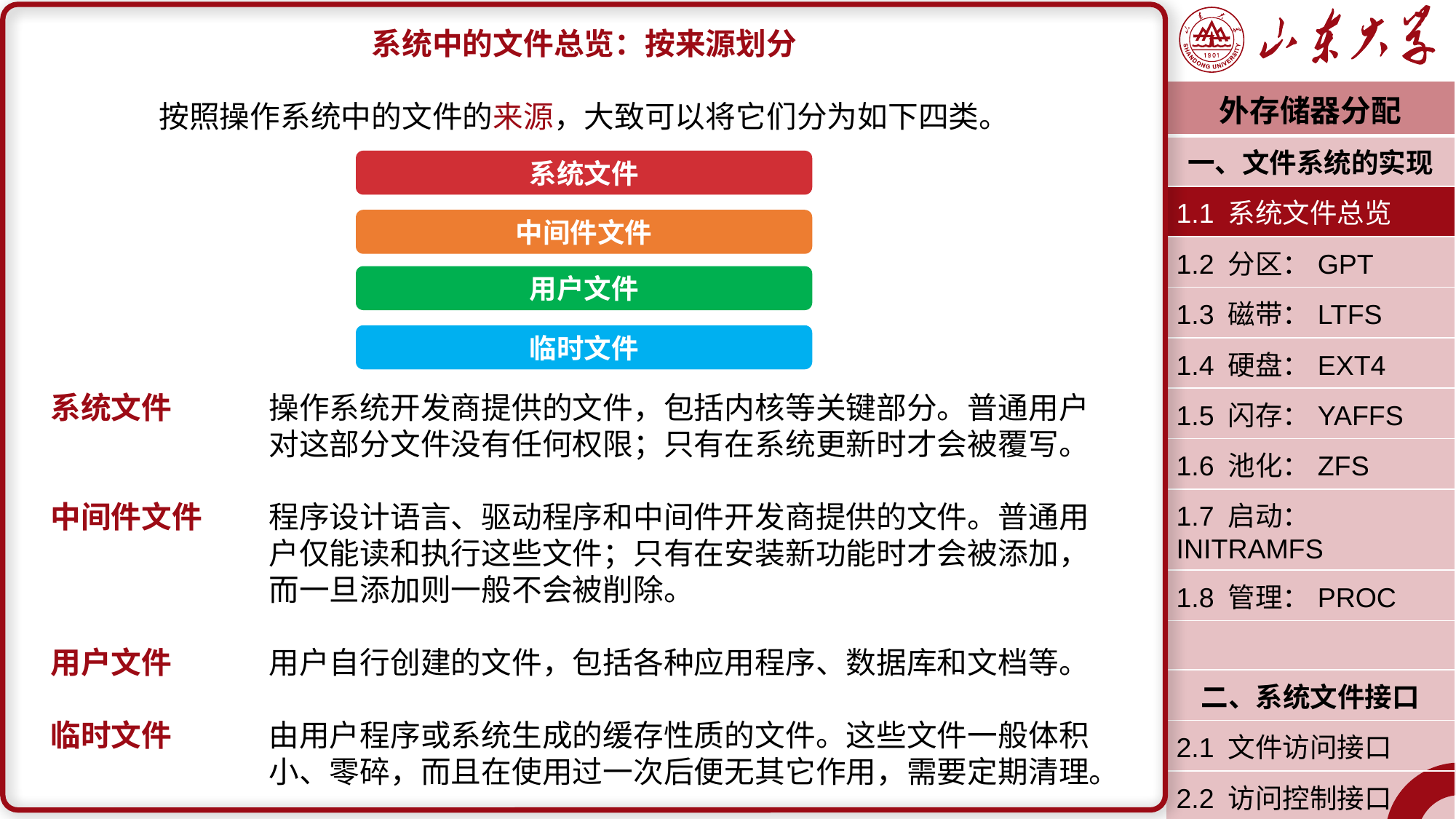

系统中的文件总览：按来源划分

按照操作系统中的文件的来源，大致可以将它们分为如下四类。

系统文件	操作系统开发商提供的文件，包括内核等关键部分。普通用户		对这部分文件没有任何权限；只有在系统更新时才会被覆写。

中间件文件	程序设计语言、驱动程序和中间件开发商提供的文件。普通用		户仅能读和执行这些文件；只有在安装新功能时才会被添加，		而一旦添加则一般不会被削除。

用户文件	用户自行创建的文件，包括各种应用程序、数据库和文档等。

临时文件	由用户程序或系统生成的缓存性质的文件。这些文件一般体积		小、零碎，而且在使用过一次后便无其它作用，需要定期清理。
| 外存储器分配 |
| --- |
| 一、文件系统的实现 |
| 1.1 系统文件总览 |
| 1.2 分区：GPT |
| 1.3 磁带：LTFS |
| 1.4 硬盘：EXT4 |
| 1.5 闪存：YAFFS |
| 1.6 池化：ZFS |
| 1.7 启动：INITRAMFS |
| 1.8 管理：PROC |
|  |
| 二、系统文件接口 |
| 2.1 文件访问接口 |
| 2.2 访问控制接口 |
| 潘润宇 2023.04 |
系统文件
中间件文件
用户文件
临时文件